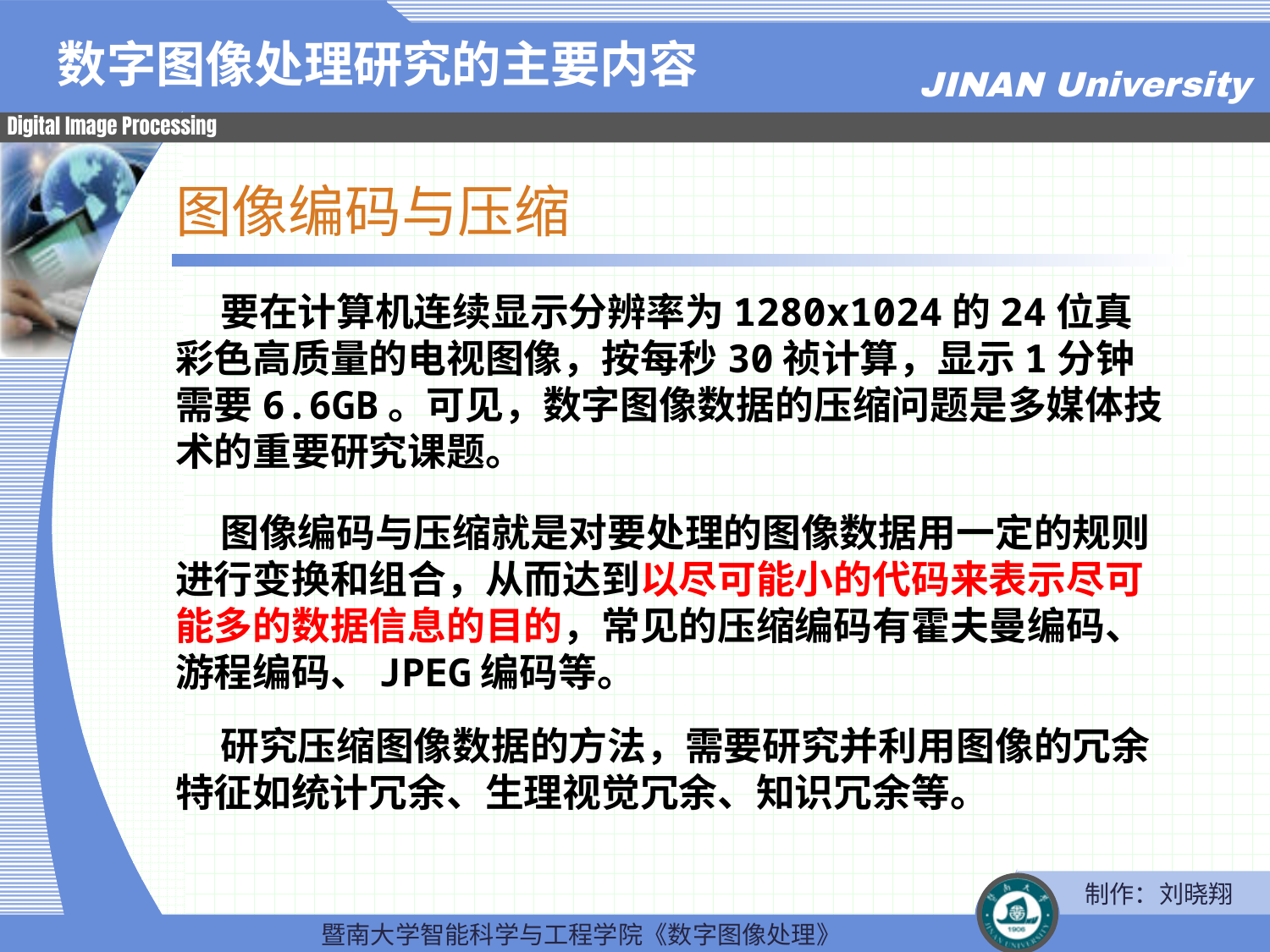

数字图像处理研究的主要内容
图像编码与压缩
    要在计算机连续显示分辨率为1280x1024的24位真彩色高质量的电视图像，按每秒30祯计算，显示1分钟需要6.6GB。可见，数字图像数据的压缩问题是多媒体技术的重要研究课题。
    图像编码与压缩就是对要处理的图像数据用一定的规则进行变换和组合，从而达到以尽可能小的代码来表示尽可能多的数据信息的目的，常见的压缩编码有霍夫曼编码、游程编码、JPEG编码等。
    研究压缩图像数据的方法，需要研究并利用图像的冗余特征如统计冗余、生理视觉冗余、知识冗余等。

32